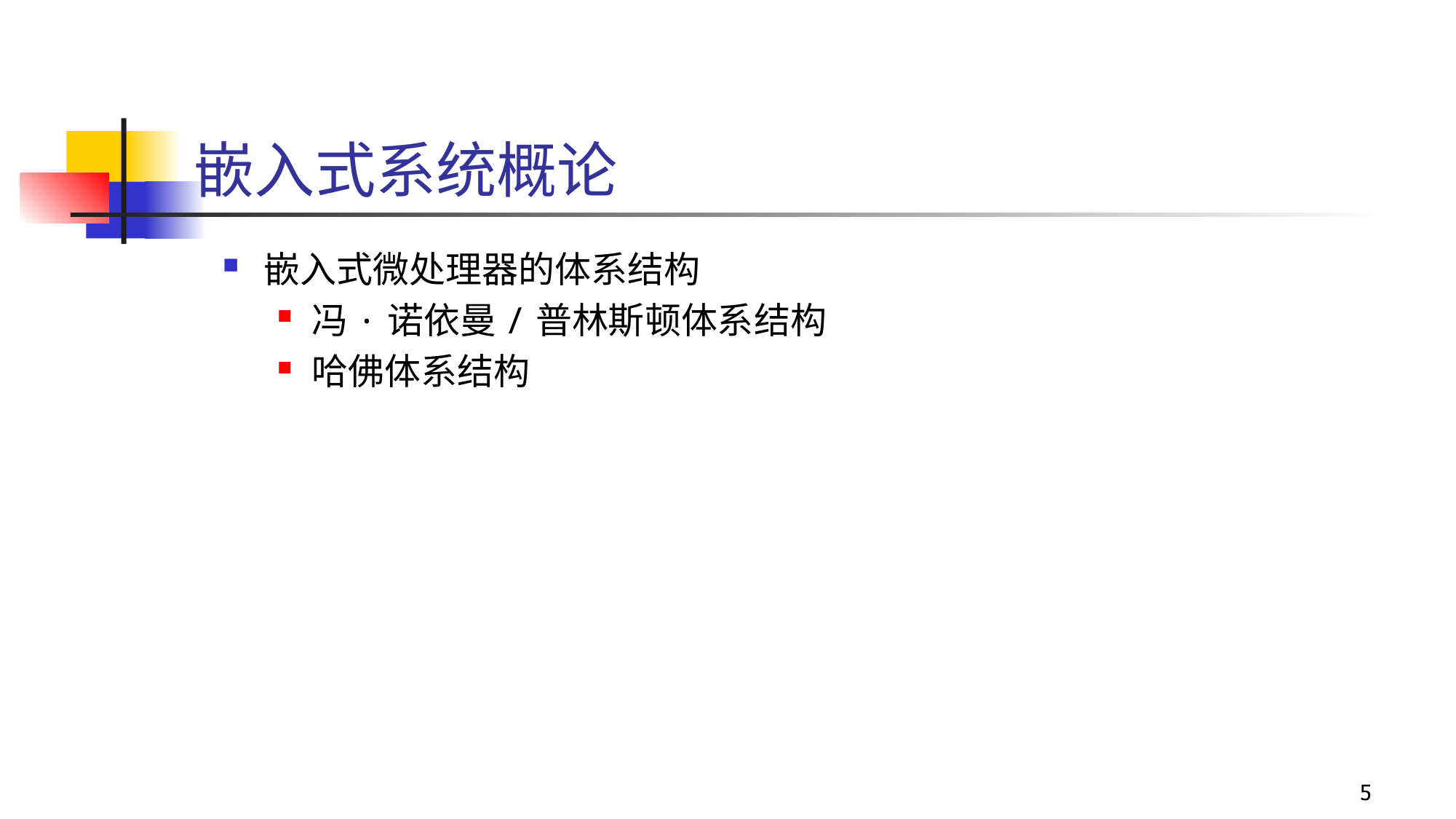

# 嵌入式系统概论
嵌入式微处理器的体系结构
冯·诺依曼/普林斯顿体系结构
哈佛体系结构

5